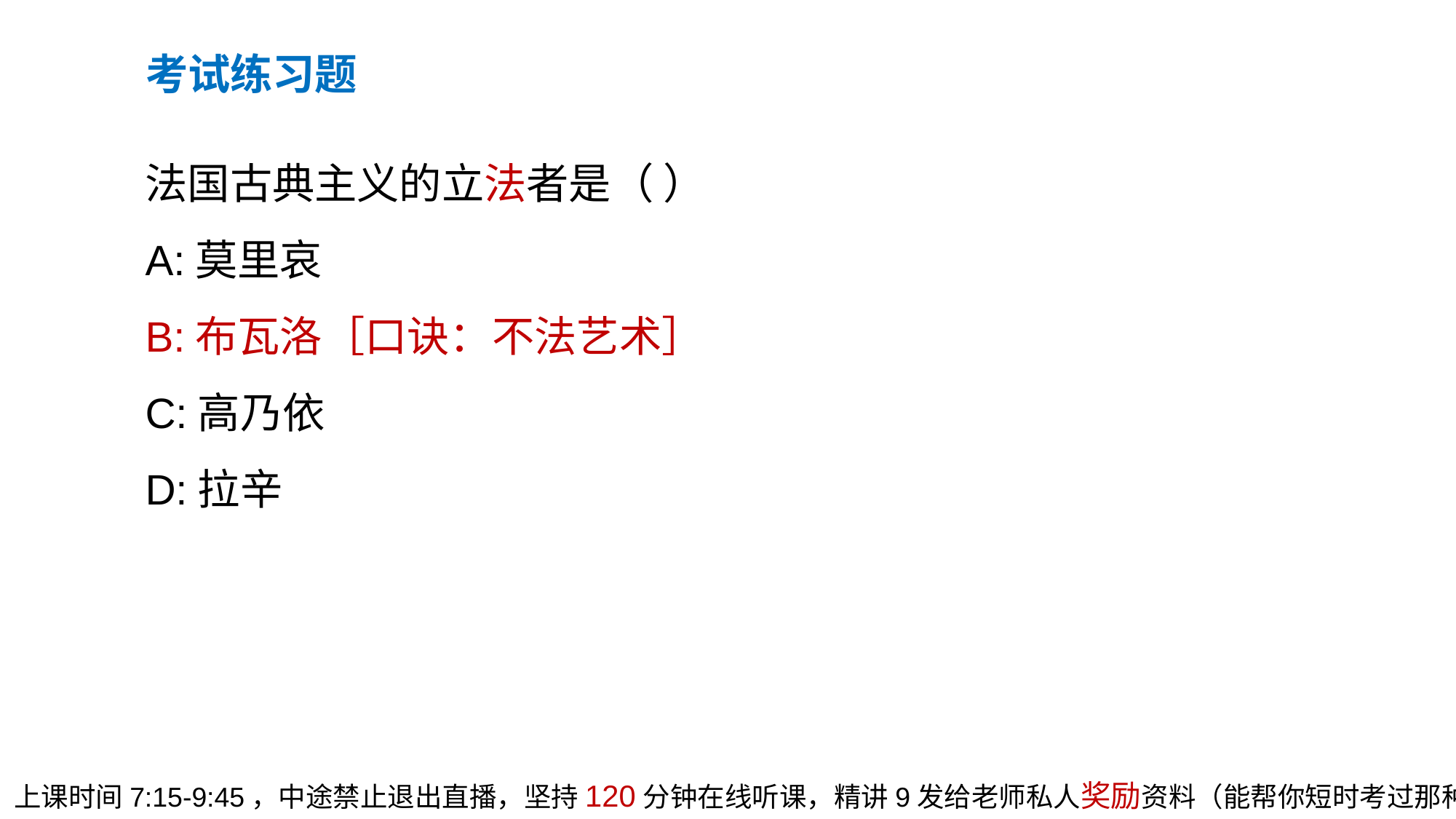

考试练习题
法国古典主义的立法者是（ ）
A:莫里哀
B:布瓦洛［口诀：不法艺术］
C:高乃依
D:拉辛